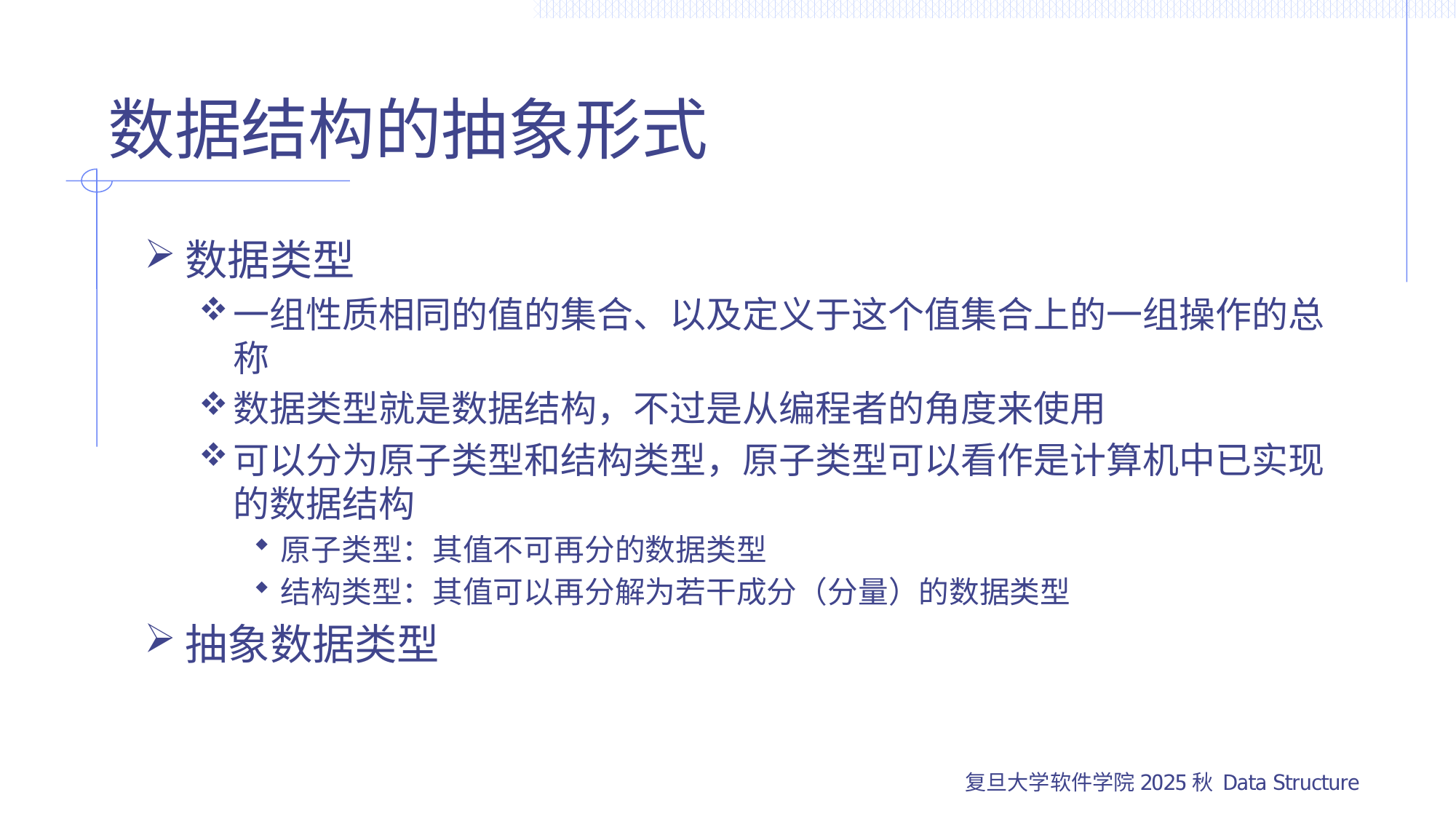

# 数据结构的抽象形式
数据类型
一组性质相同的值的集合、以及定义于这个值集合上的一组操作的总称
数据类型就是数据结构，不过是从编程者的角度来使用
可以分为原子类型和结构类型，原子类型可以看作是计算机中已实现的数据结构
原子类型：其值不可再分的数据类型
结构类型：其值可以再分解为若干成分（分量）的数据类型
抽象数据类型